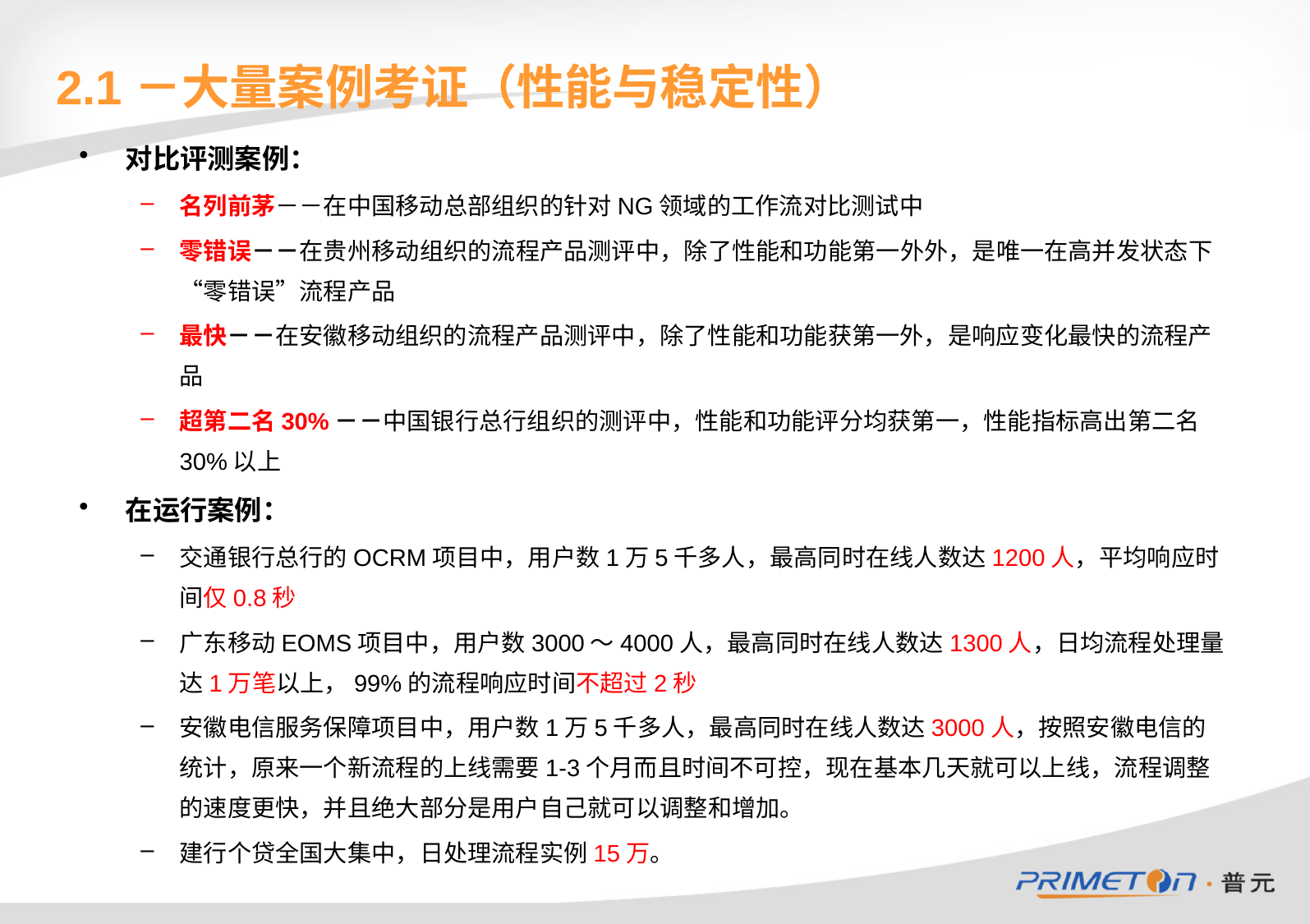

# 2.1－大量案例考证（性能与稳定性）
对比评测案例：
名列前茅－－在中国移动总部组织的针对NG领域的工作流对比测试中
零错误－－在贵州移动组织的流程产品测评中，除了性能和功能第一外外，是唯一在高并发状态下“零错误”流程产品
最快－－在安徽移动组织的流程产品测评中，除了性能和功能获第一外，是响应变化最快的流程产品
超第二名30%－－中国银行总行组织的测评中，性能和功能评分均获第一，性能指标高出第二名30%以上
在运行案例：
交通银行总行的OCRM项目中，用户数1万5千多人，最高同时在线人数达1200人，平均响应时间仅0.8秒
广东移动EOMS项目中，用户数3000～4000人，最高同时在线人数达1300人，日均流程处理量达1万笔以上，99%的流程响应时间不超过2秒
安徽电信服务保障项目中，用户数1万5千多人，最高同时在线人数达3000人，按照安徽电信的统计，原来一个新流程的上线需要1-3个月而且时间不可控，现在基本几天就可以上线，流程调整的速度更快，并且绝大部分是用户自己就可以调整和增加。
建行个贷全国大集中，日处理流程实例15万。